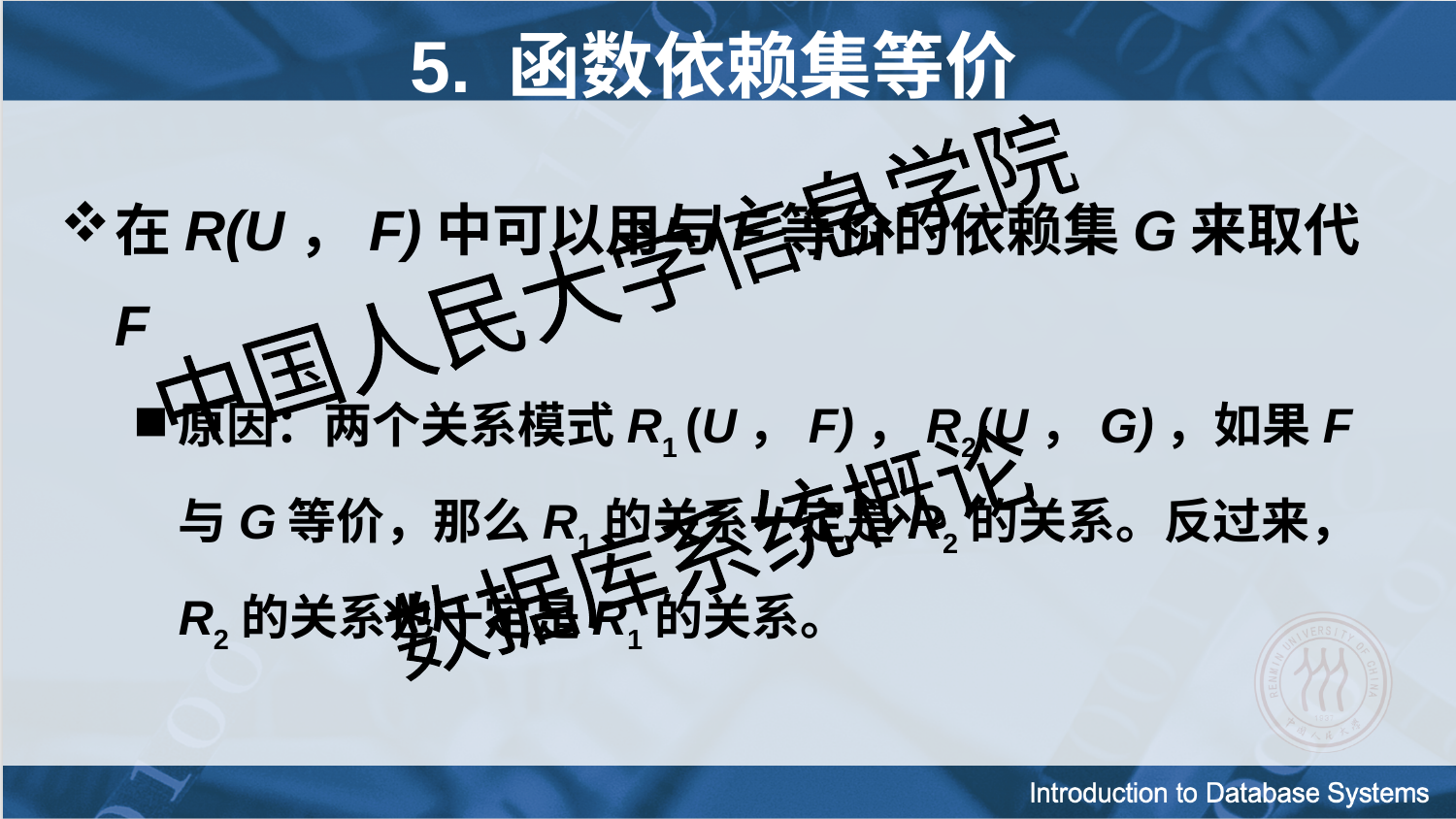

# 5. 函数依赖集等价
在R(U，F)中可以用与F等价的依赖集G来取代F
原因：两个关系模式R1 (U，F)，R2(U，G)，如果F与G等价，那么R1的关系一定是R2的关系。反过来，R2的关系也一定是R1的关系。